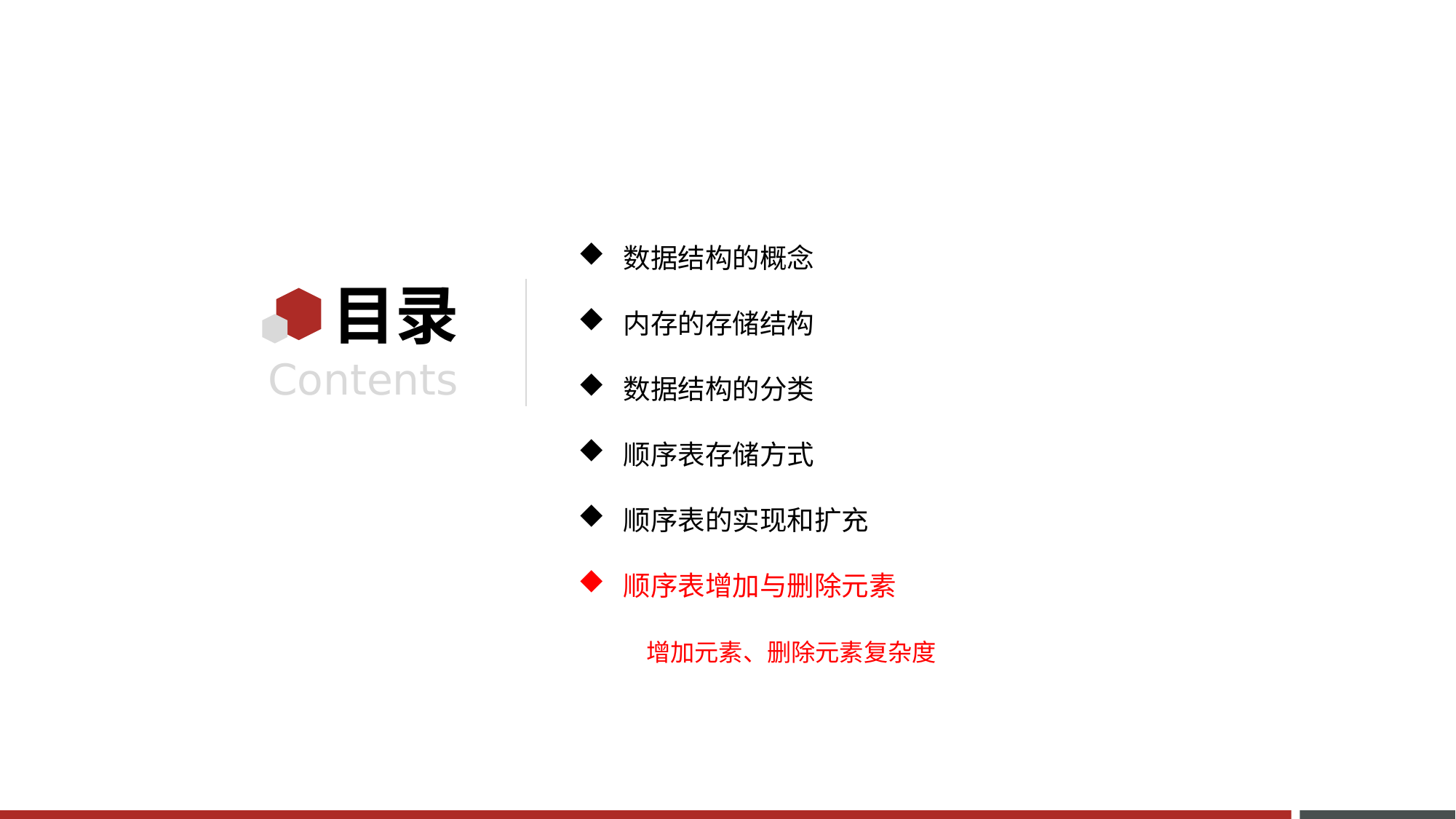

数据结构的概念
内存的存储结构
数据结构的分类
顺序表存储方式
顺序表的实现和扩充
顺序表增加与删除元素
          增加元素、删除元素复杂度